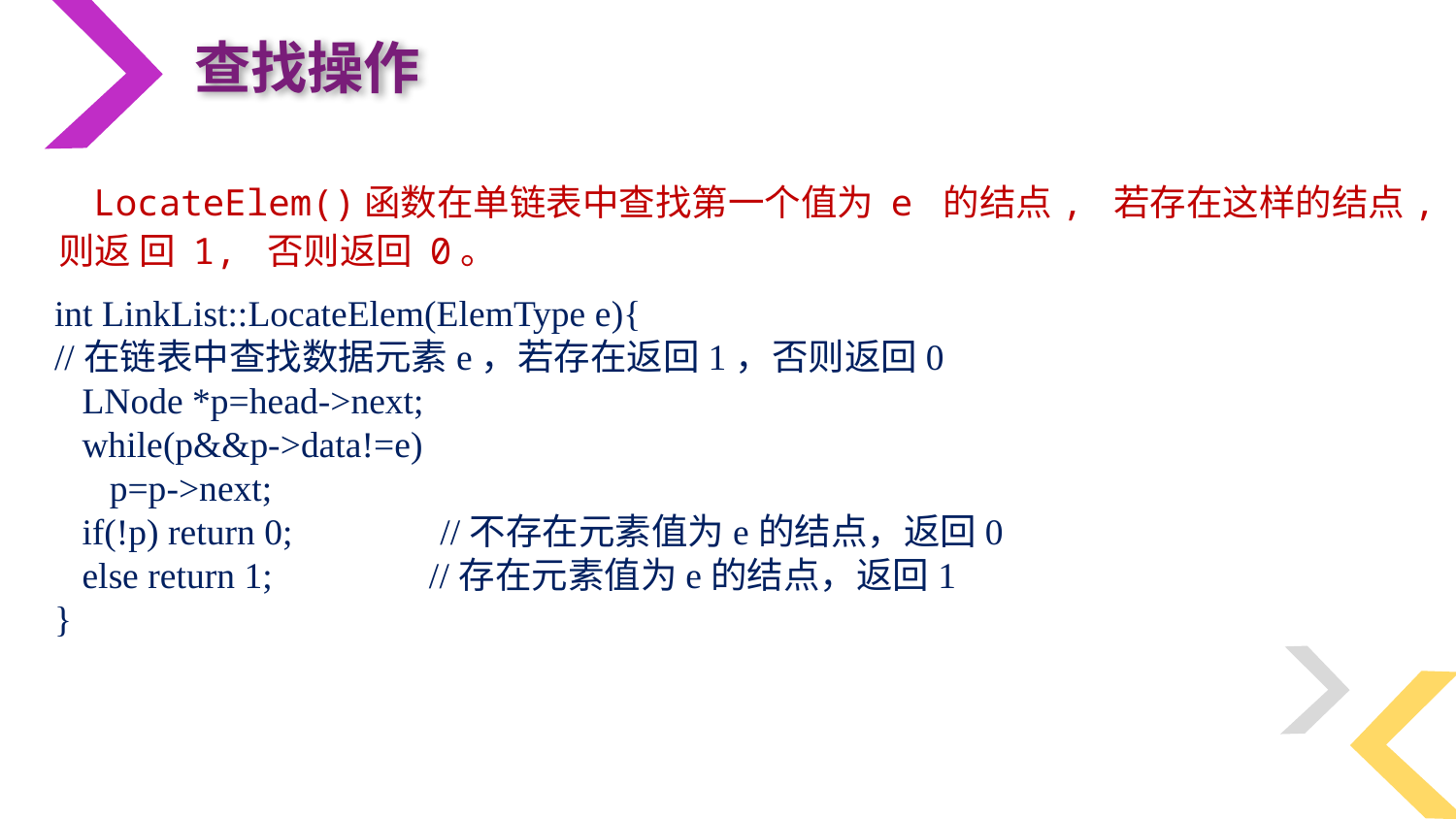

查找操作
   LocateElem()函数在单链表中查找第一个值为 e 的结点, 若存在这样的结点, 则返 回 1, 否则返回 0。
int LinkList::LocateElem(ElemType e){
//在链表中查找数据元素e，若存在返回1，否则返回0
   LNode *p=head->next;
   while(p&&p->data!=e)
      p=p->next;
   if(!p) return 0;                //不存在元素值为e的结点，返回0
   else return 1;                 //存在元素值为e的结点，返回1
}